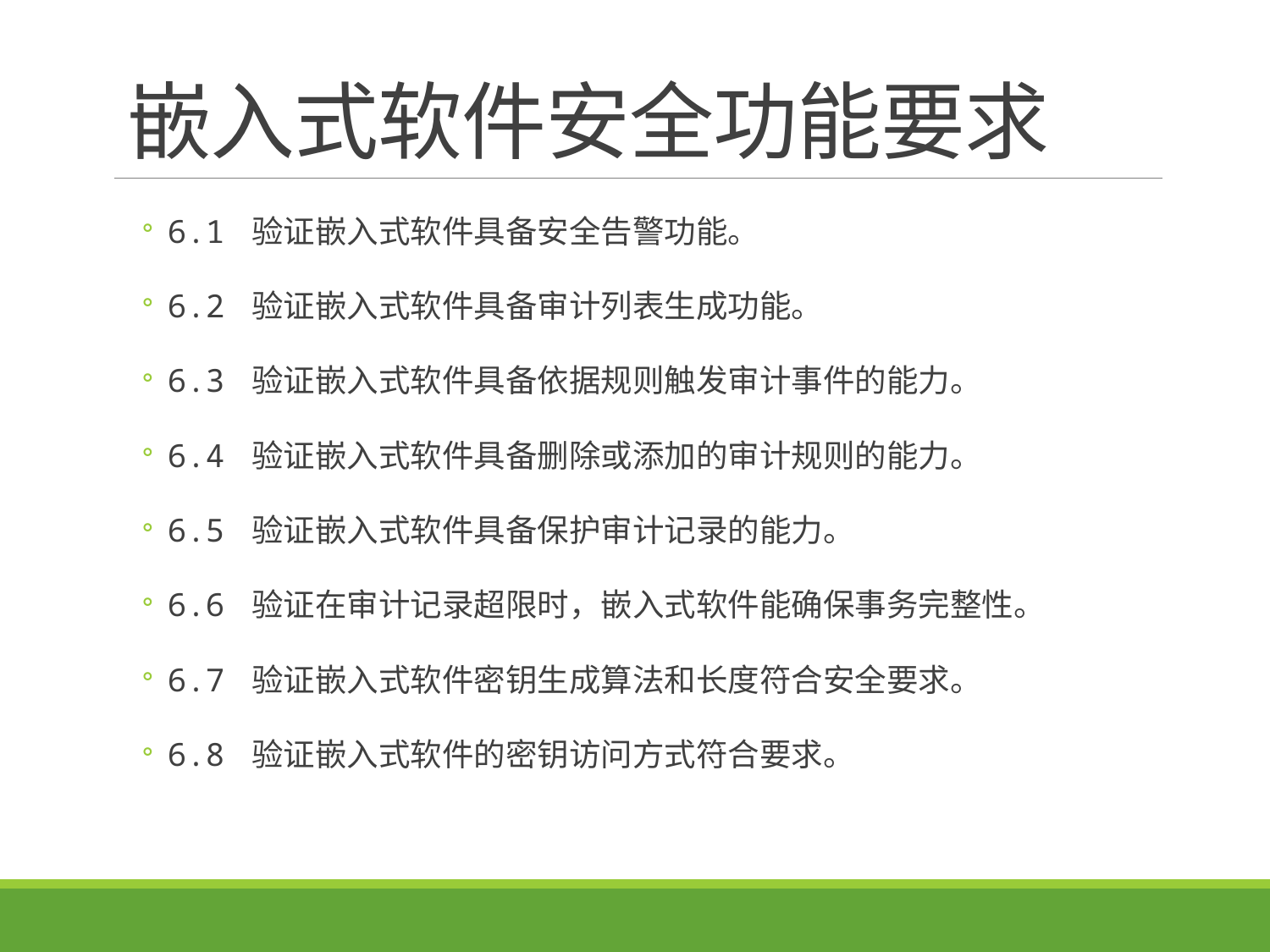

# 嵌入式软件安全功能要求
6.1 验证嵌入式软件具备安全告警功能。
6.2 验证嵌入式软件具备审计列表生成功能。
6.3 验证嵌入式软件具备依据规则触发审计事件的能力。
6.4 验证嵌入式软件具备删除或添加的审计规则的能力。
6.5 验证嵌入式软件具备保护审计记录的能力。
6.6 验证在审计记录超限时，嵌入式软件能确保事务完整性。
6.7 验证嵌入式软件密钥生成算法和长度符合安全要求。
6.8 验证嵌入式软件的密钥访问方式符合要求。